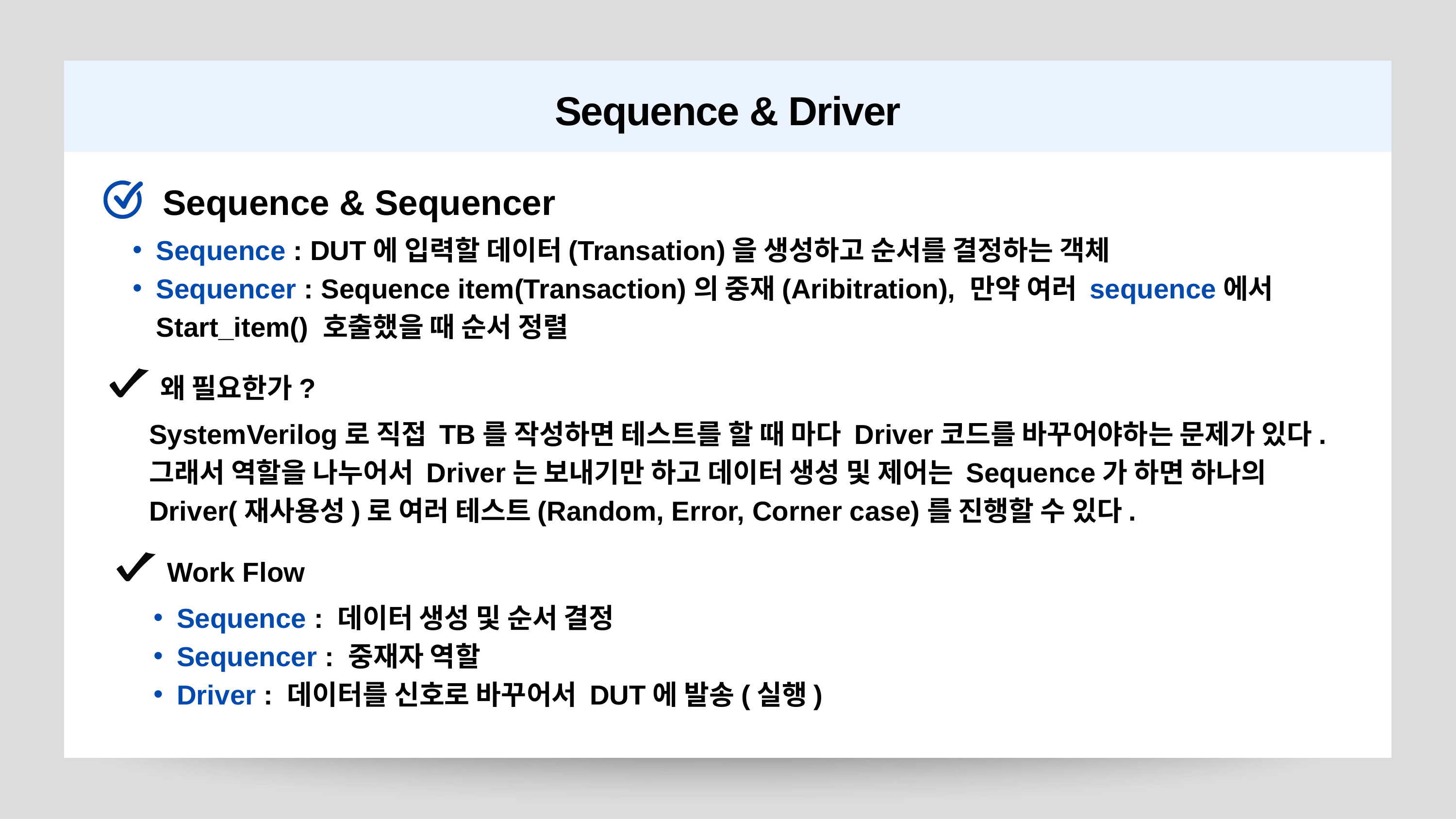

Sequence & Driver
Sequence & Sequencer

Sequence : DUT에 입력할 데이터(Transation)을 생성하고 순서를 결정하는 객체
Sequencer : Sequence item(Transaction)의 중재(Aribitration), 만약 여러 sequence에서 Start_item() 호출했을 때 순서 정렬
왜 필요한가?

SystemVerilog로 직접 TB를 작성하면 테스트를 할 때 마다 Driver코드를 바꾸어야하는 문제가 있다. 그래서 역할을 나누어서 Driver는 보내기만 하고 데이터 생성 및 제어는 Sequence가 하면 하나의 Driver(재사용성)로 여러 테스트(Random, Error, Corner case)를 진행할 수 있다.
Work Flow

Sequence : 데이터 생성 및 순서 결정
Sequencer : 중재자 역할
Driver : 데이터를 신호로 바꾸어서 DUT에 발송(실행)